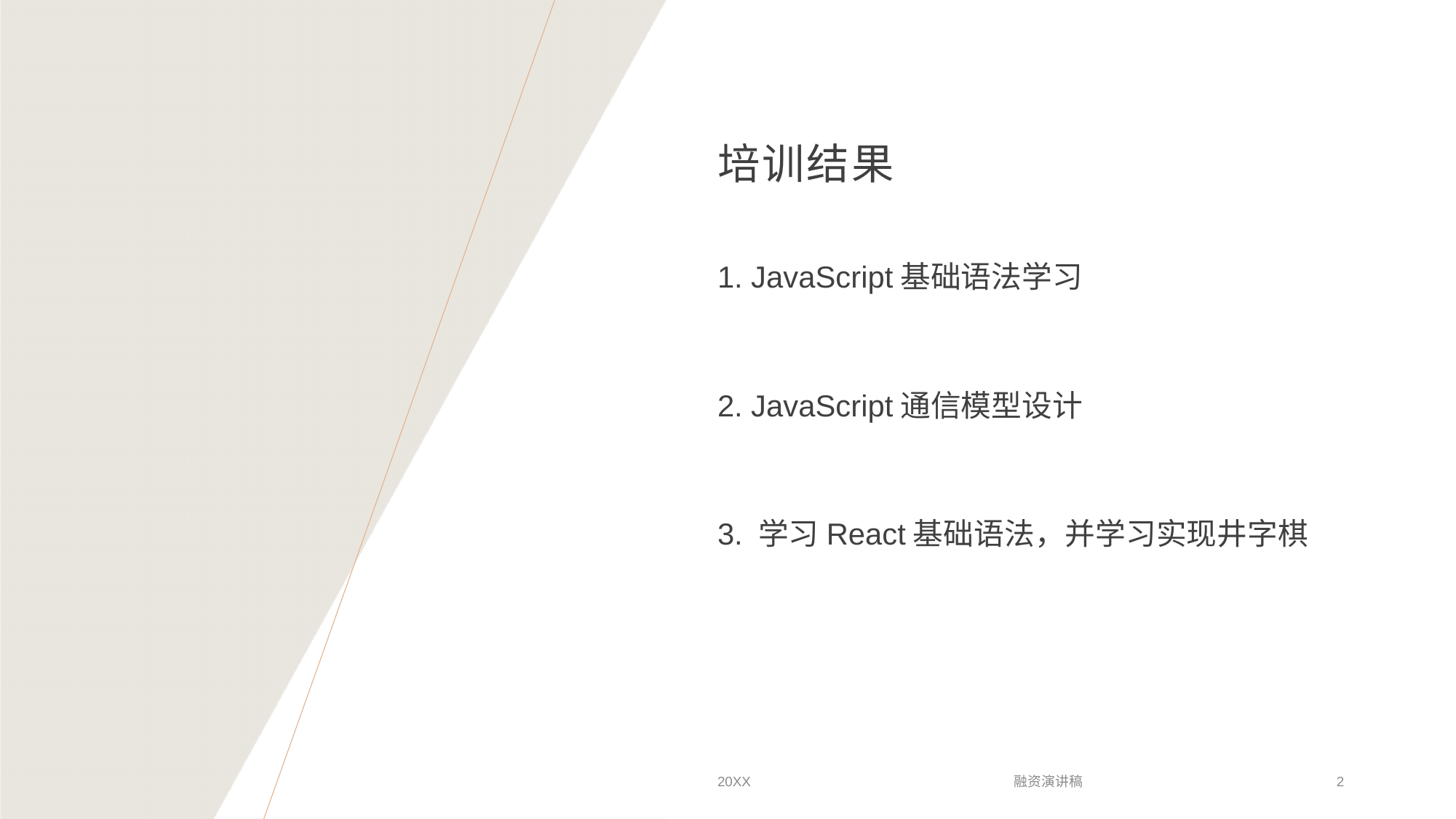

# 培训结果
1. JavaScript基础语法学习
2. JavaScript通信模型设计
3. 学习React基础语法，并学习实现井字棋
20XX
融资演讲稿
2